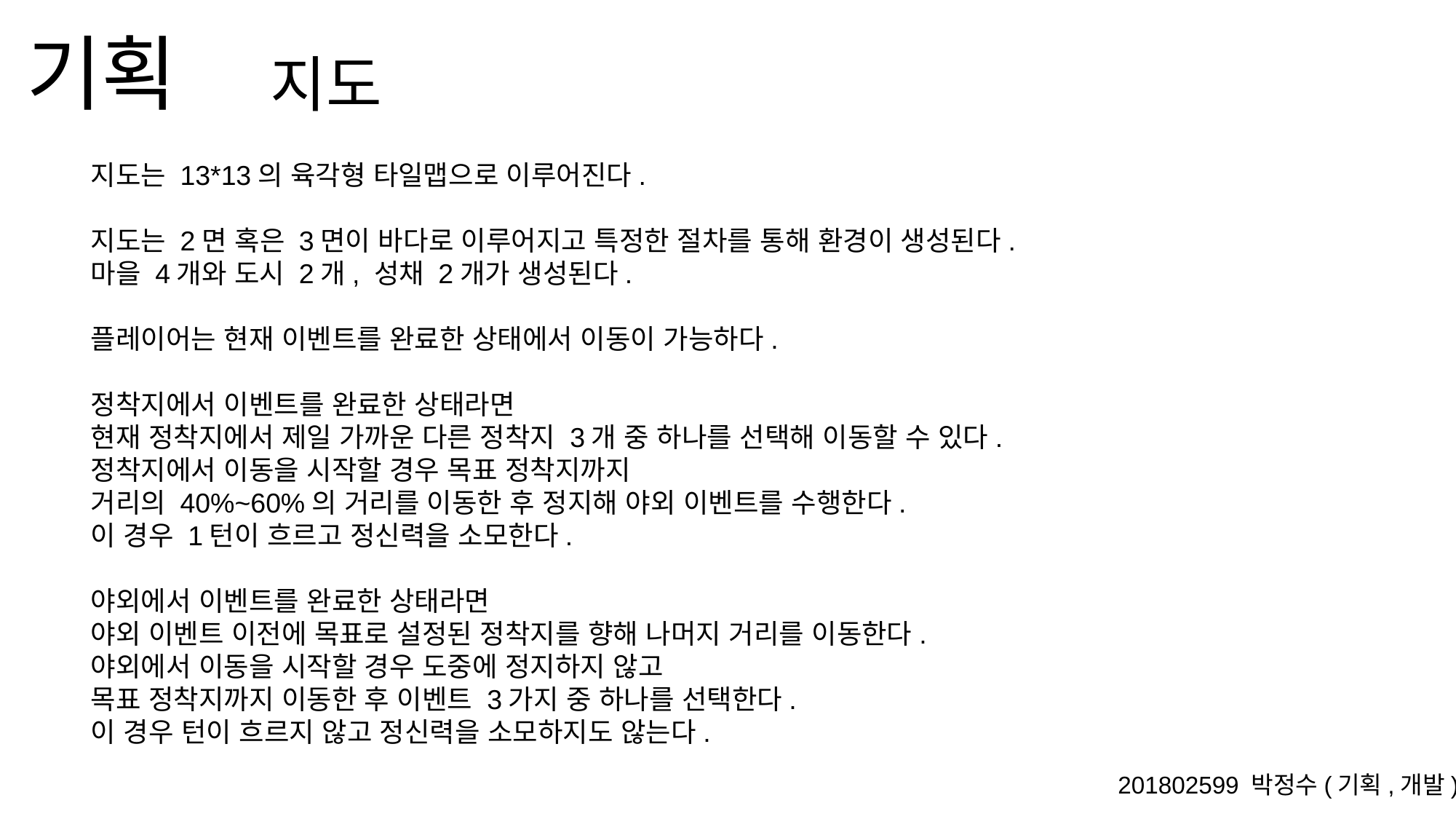

지도
지도는 13*13의 육각형 타일맵으로 이루어진다.

지도는 2면 혹은 3면이 바다로 이루어지고 특정한 절차를 통해 환경이 생성된다.
마을 4개와 도시 2개, 성채 2개가 생성된다.

플레이어는 현재 이벤트를 완료한 상태에서 이동이 가능하다.

정착지에서 이벤트를 완료한 상태라면
현재 정착지에서 제일 가까운 다른 정착지 3개 중 하나를 선택해 이동할 수 있다.
정착지에서 이동을 시작할 경우 목표 정착지까지
거리의 40%~60%의 거리를 이동한 후 정지해 야외 이벤트를 수행한다.
이 경우 1턴이 흐르고 정신력을 소모한다.

야외에서 이벤트를 완료한 상태라면
야외 이벤트 이전에 목표로 설정된 정착지를 향해 나머지 거리를 이동한다.
야외에서 이동을 시작할 경우 도중에 정지하지 않고
목표 정착지까지 이동한 후 이벤트 3가지 중 하나를 선택한다.
이 경우 턴이 흐르지 않고 정신력을 소모하지도 않는다.